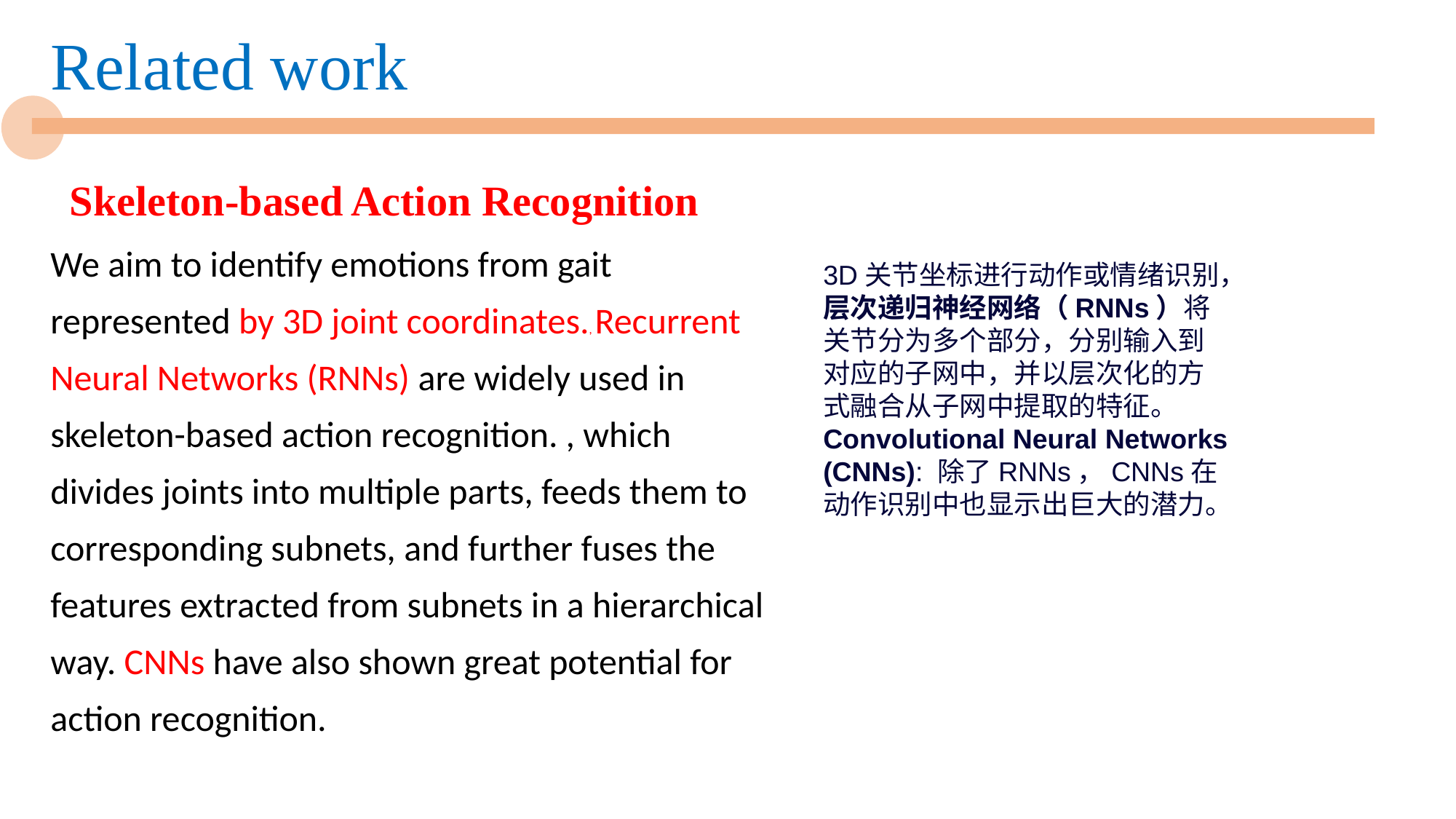

Related work

# Skeleton-based Action Recognition

3D关节坐标进行动作或情绪识别，
层次递归神经网络（RNNs）将关节分为多个部分，分别输入到对应的子网中，并以层次化的方式融合从子网中提取的特征。 Convolutional Neural Networks (CNNs): 除了RNNs，CNNs在动作识别中也显示出巨大的潜力。

We aim to identify emotions from gait represented by 3D joint coordinates., Recurrent Neural Networks (RNNs) are widely used in skeleton-based action recognition. , which divides joints into multiple parts, feeds them to corresponding subnets, and further fuses the features extracted from subnets in a hierarchical way. CNNs have also shown great potential for action recognition.
24